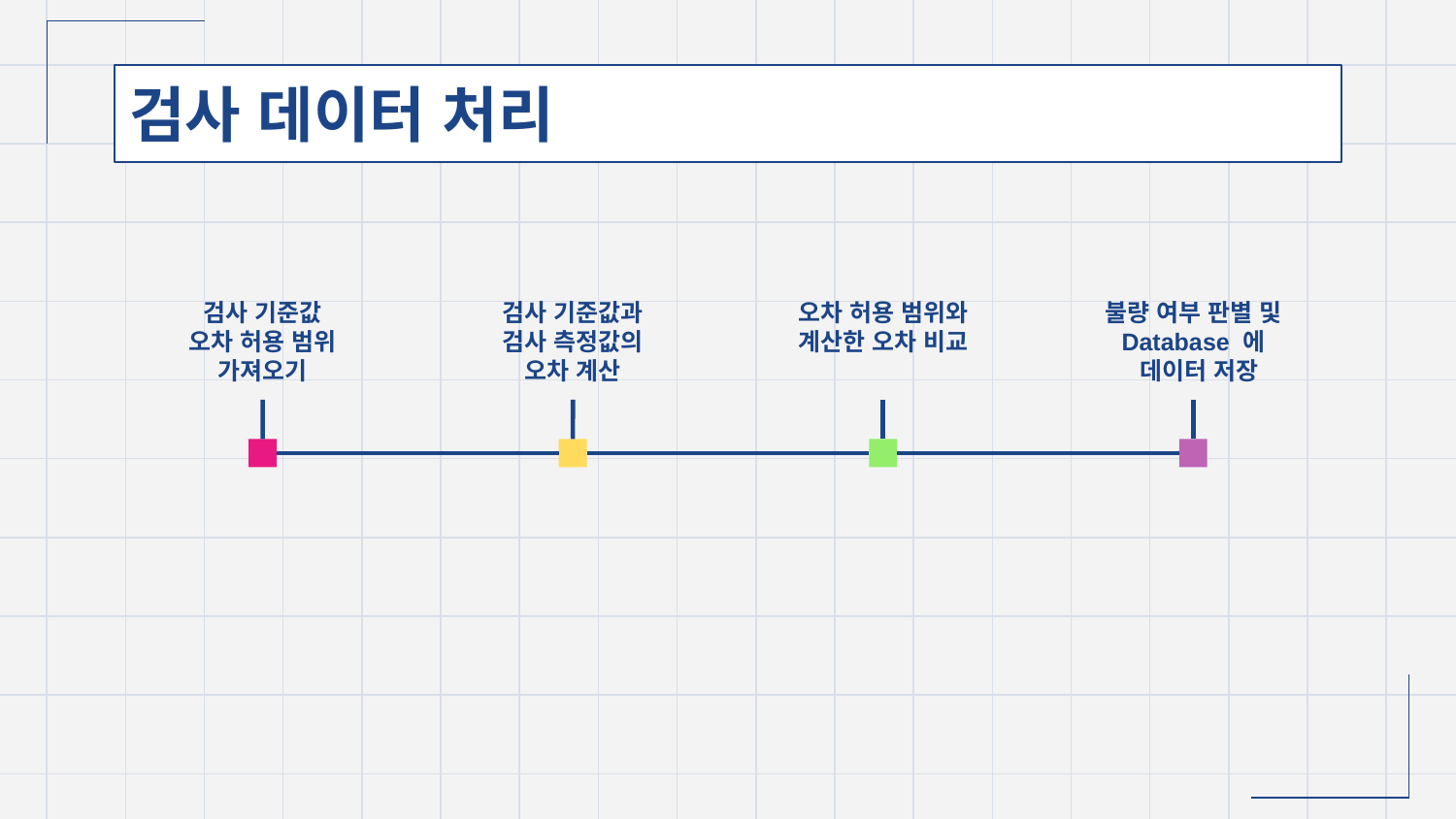

# 검사 데이터 처리
검사 기준값과
검사 측정값의
오차 계산

오차 허용 범위와
계산한 오차 비교

불량 여부 판별 및
Database 에
 데이터 저장

검사 기준값
오차 허용 범위
가져오기